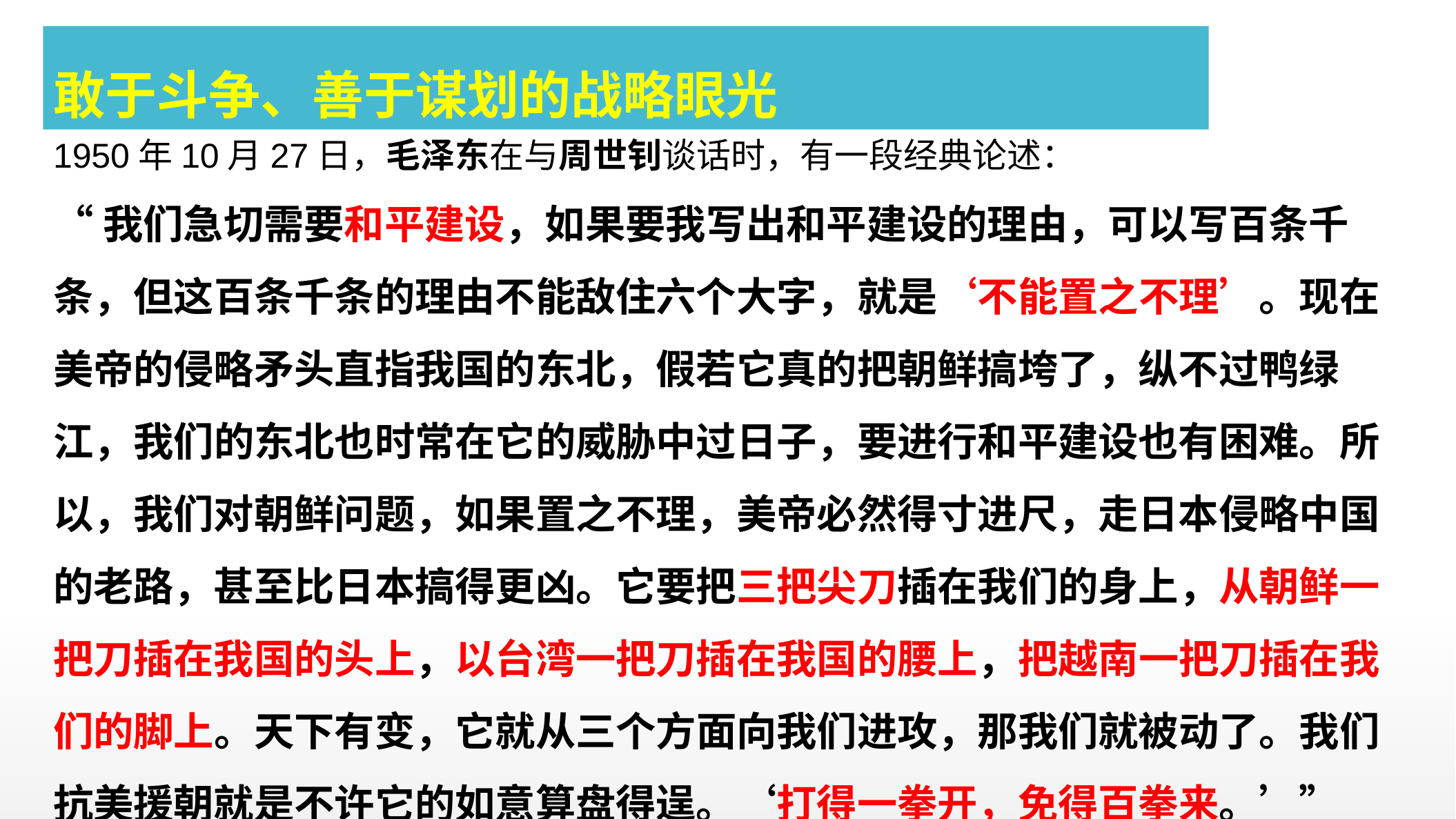

敢于斗争、善于谋划的战略眼光
1950年10月27日，毛泽东在与周世钊谈话时，有一段经典论述：
“我们急切需要和平建设，如果要我写出和平建设的理由，可以写百条千条，但这百条千条的理由不能敌住六个大字，就是‘不能置之不理’。现在美帝的侵略矛头直指我国的东北，假若它真的把朝鲜搞垮了，纵不过鸭绿江，我们的东北也时常在它的威胁中过日子，要进行和平建设也有困难。所以，我们对朝鲜问题，如果置之不理，美帝必然得寸进尺，走日本侵略中国的老路，甚至比日本搞得更凶。它要把三把尖刀插在我们的身上，从朝鲜一把刀插在我国的头上，以台湾一把刀插在我国的腰上，把越南一把刀插在我们的脚上。天下有变，它就从三个方面向我们进攻，那我们就被动了。我们抗美援朝就是不许它的如意算盘得逞。‘打得一拳开，免得百拳来。’”